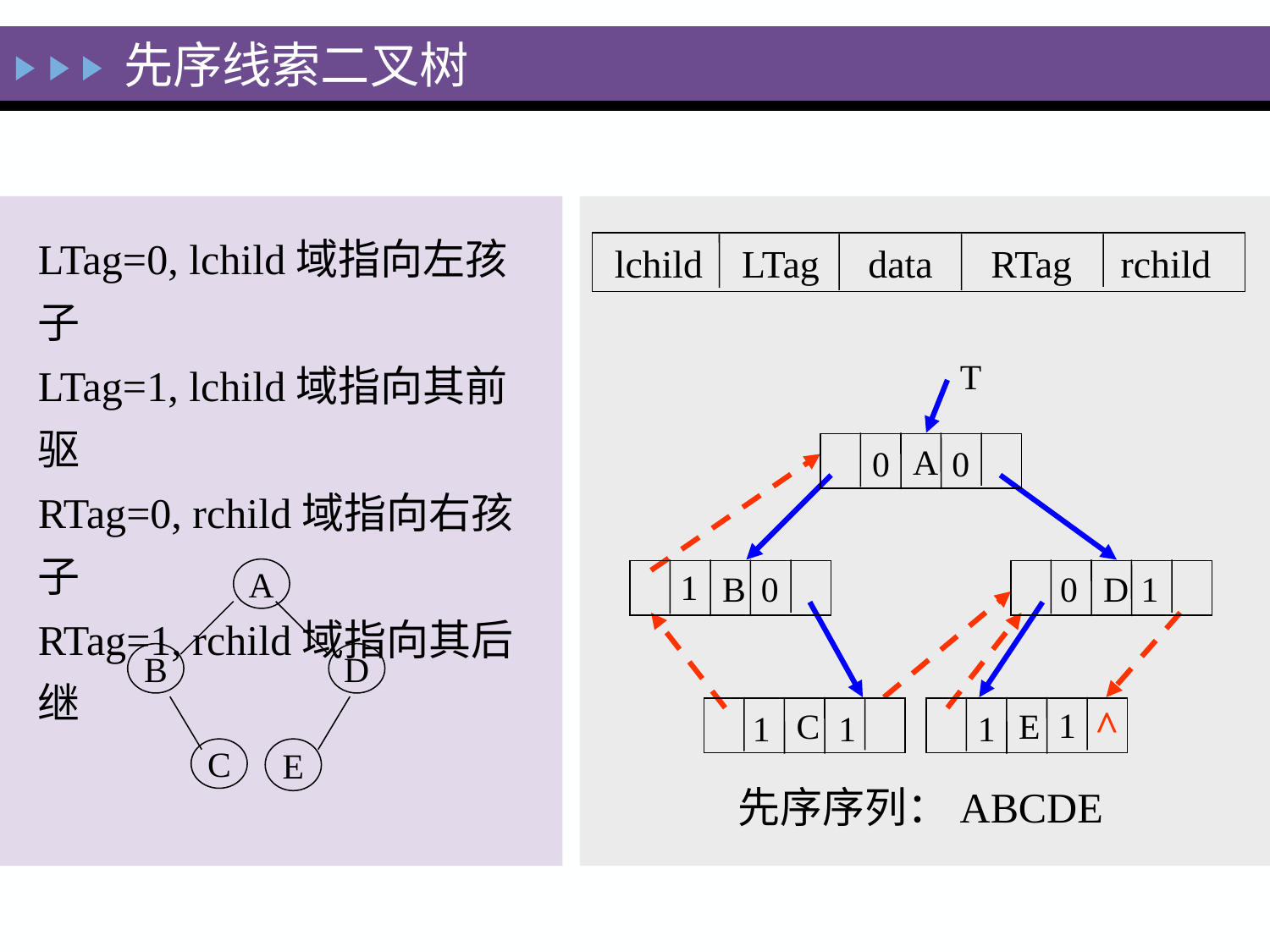

先序线索二叉树

LTag=0, lchild域指向左孩子
LTag=1, lchild域指向其前驱
RTag=0, rchild域指向右孩子
RTag=1, rchild域指向其后继
 lchild    LTag     data      RTag     rchild

T

         A

         B

         D

         C

         E

先序序列：ABCDE
0
0

1
A

B
D

C
E
0
1
0

^
1
1
1
1